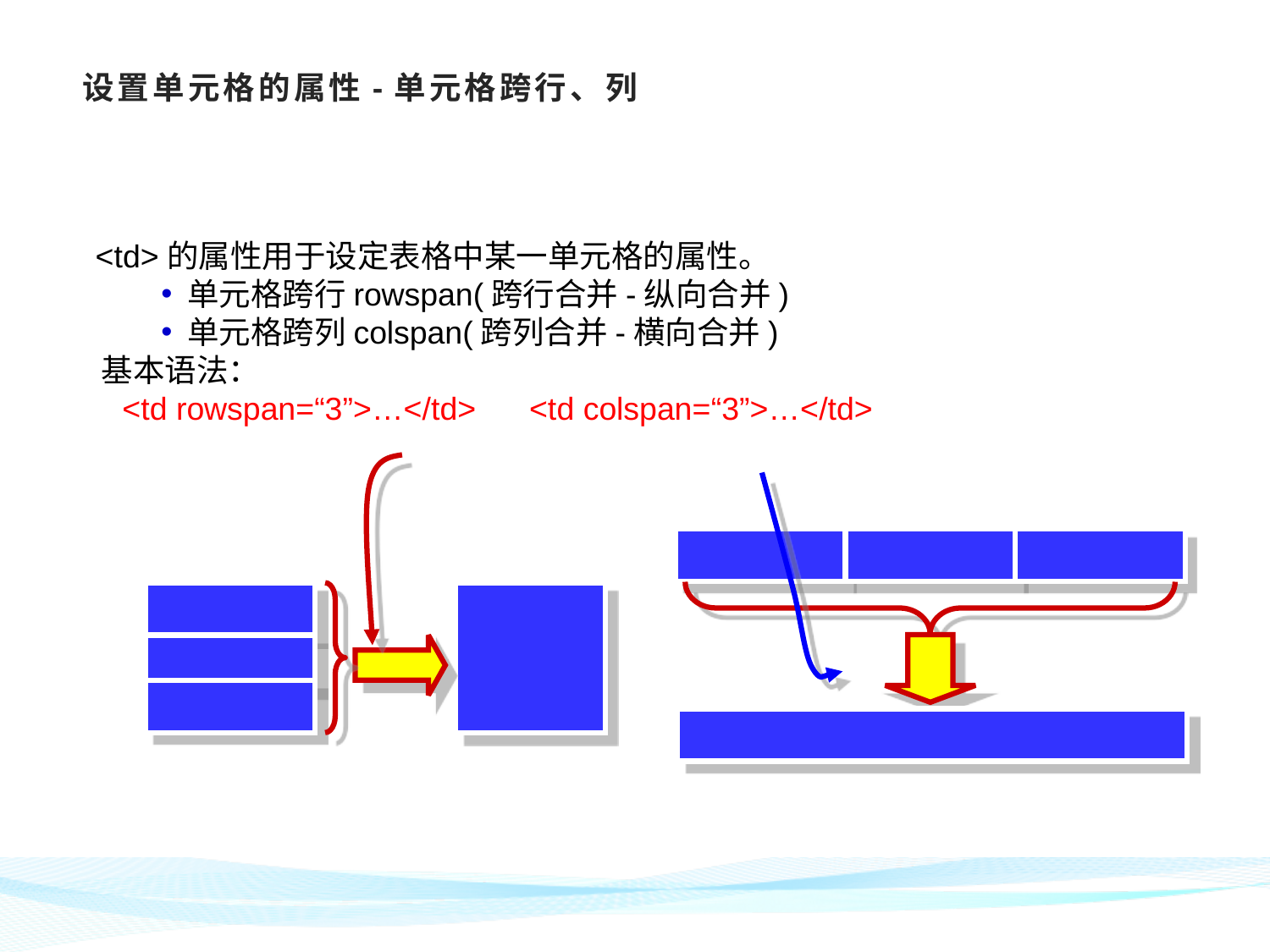

# 设置单元格的属性-单元格跨行、列
 <td>的属性用于设定表格中某一单元格的属性。
 单元格跨行rowspan(跨行合并-纵向合并)
 单元格跨列colspan(跨列合并-横向合并)
 基本语法：
    <td rowspan=“3”>…</td>      <td colspan=“3”>…</td>